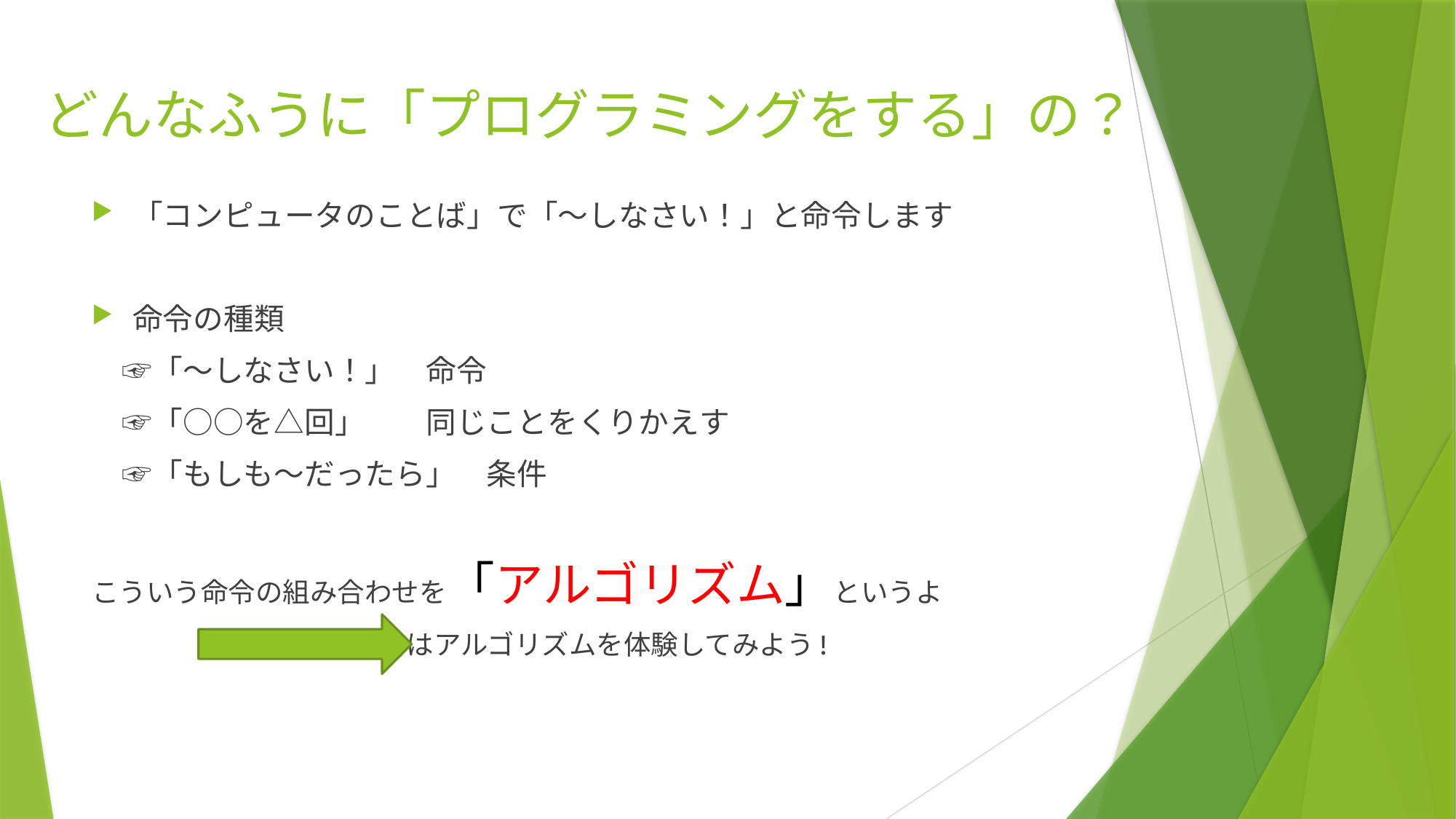

# どんなふうに「プログラミングをする」の？
「コンピュータのことば」で「～しなさい！」と命令します

命令の種類
　☞「～しなさい！」　命令
　☞「○○を△回」　　同じことをくりかえす
　☞「もしも～だったら」　条件

こういう命令の組み合わせを「アルゴリズム」というよ
                                         今日はアルゴリズムを体験してみよう!